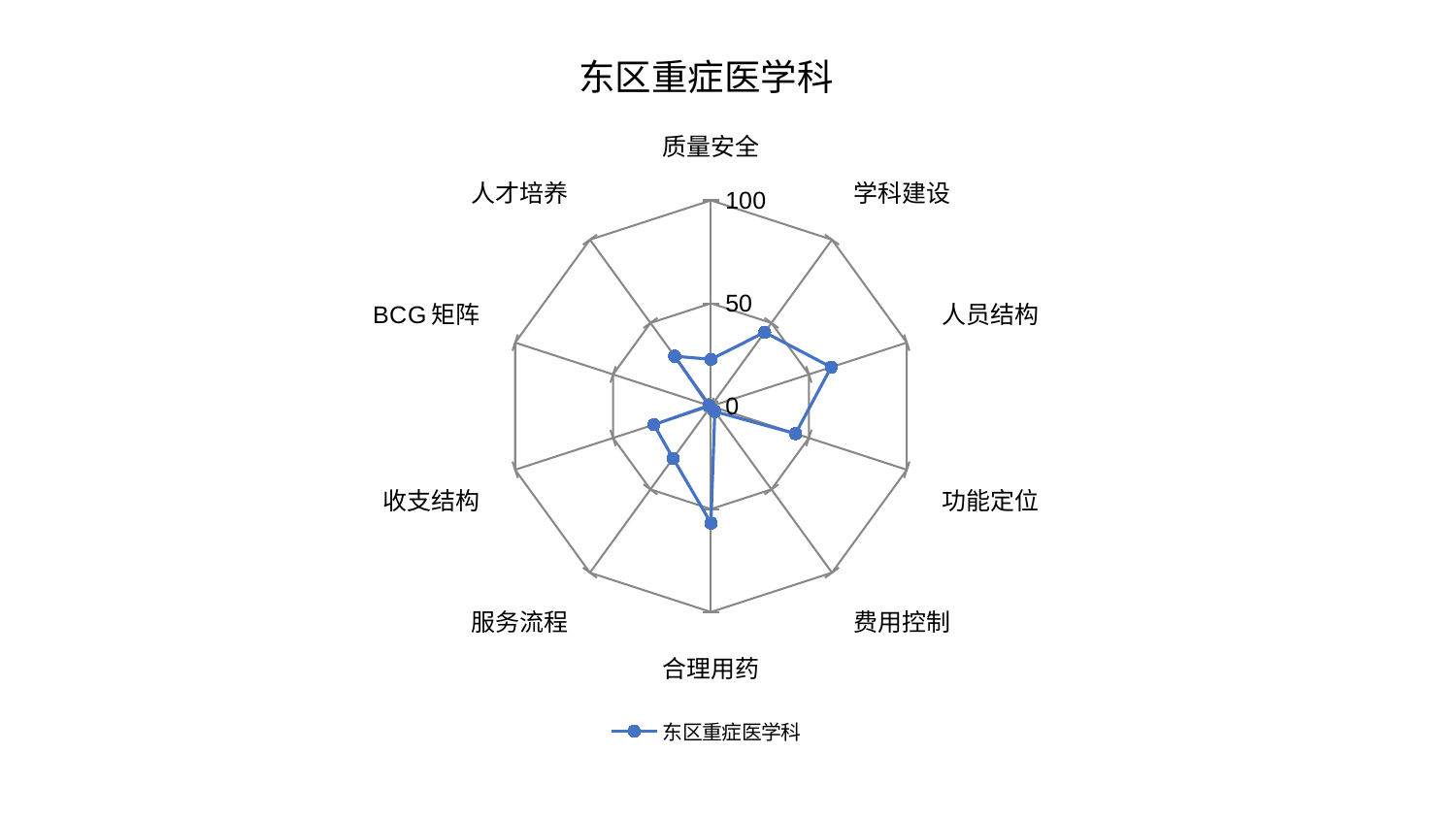

### Chart: 东区重症医学科

| Category | 东区重症医学科 |
|---|---|
| 质量安全 | 22.79600562210414 |
| 学科建设 | 44.394765019063875 |
| 人员结构 | 61.395771189354726 |
| 功能定位 | 43.18400608035906 |
| 费用控制 | 3.209275089195226 |
| 合理用药 | 56.82297404016394 |
| 服务流程 | 31.31097029426666 |
| 收支结构 | 29.151419582070222 |
| BCG矩阵 | 1.0753739781283755 |
| 人才培养 | 30.01122642349223 |
104